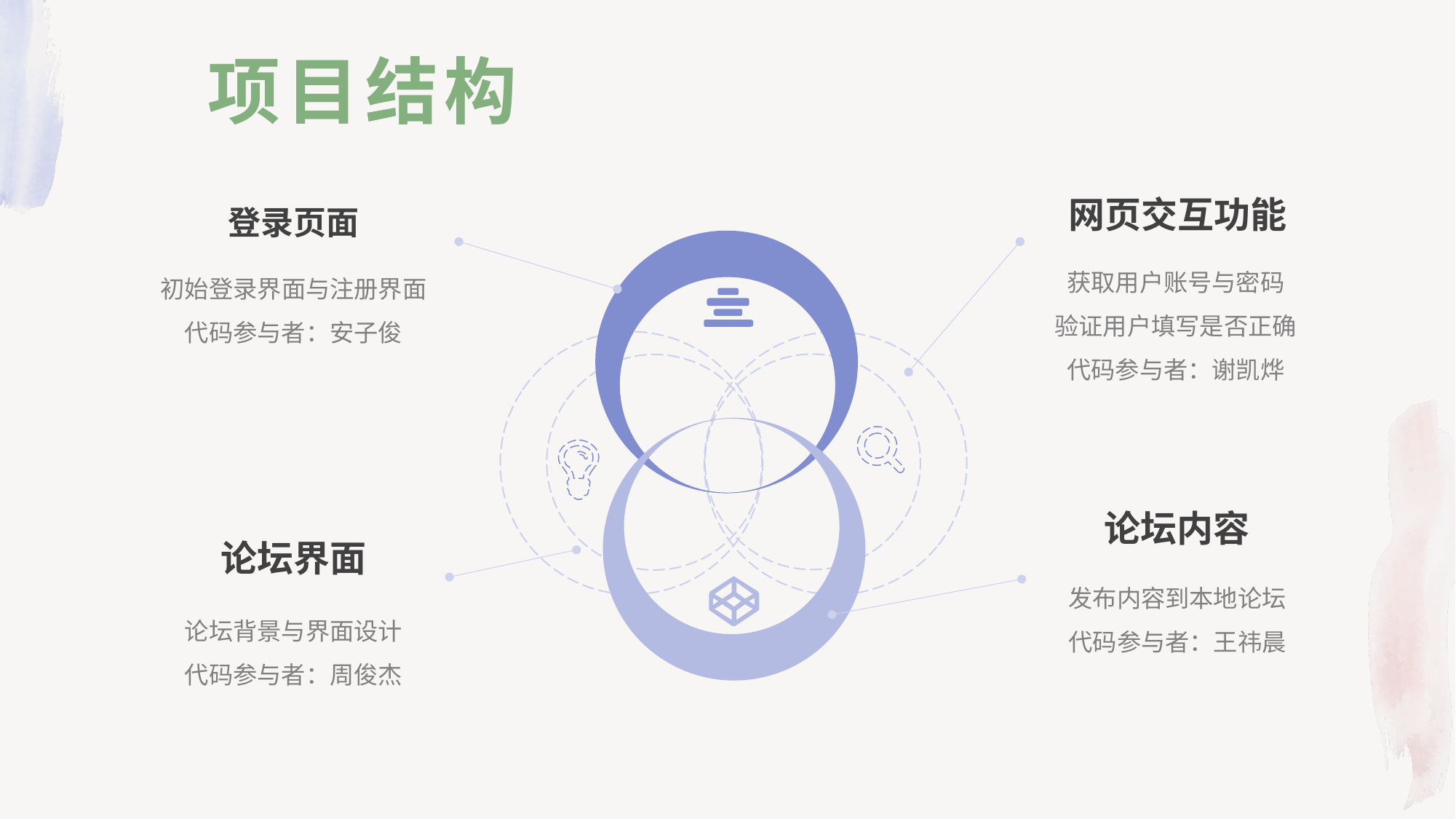

项目结构
网页交互功能
获取用户账号与密码
验证用户填写是否正确
代码参与者：谢凯烨
登录页面
初始登录界面与注册界面
代码参与者：安子俊

论坛内容
发布内容到本地论坛
代码参与者：王祎晨
论坛界面
论坛背景与界面设计
代码参与者：周俊杰